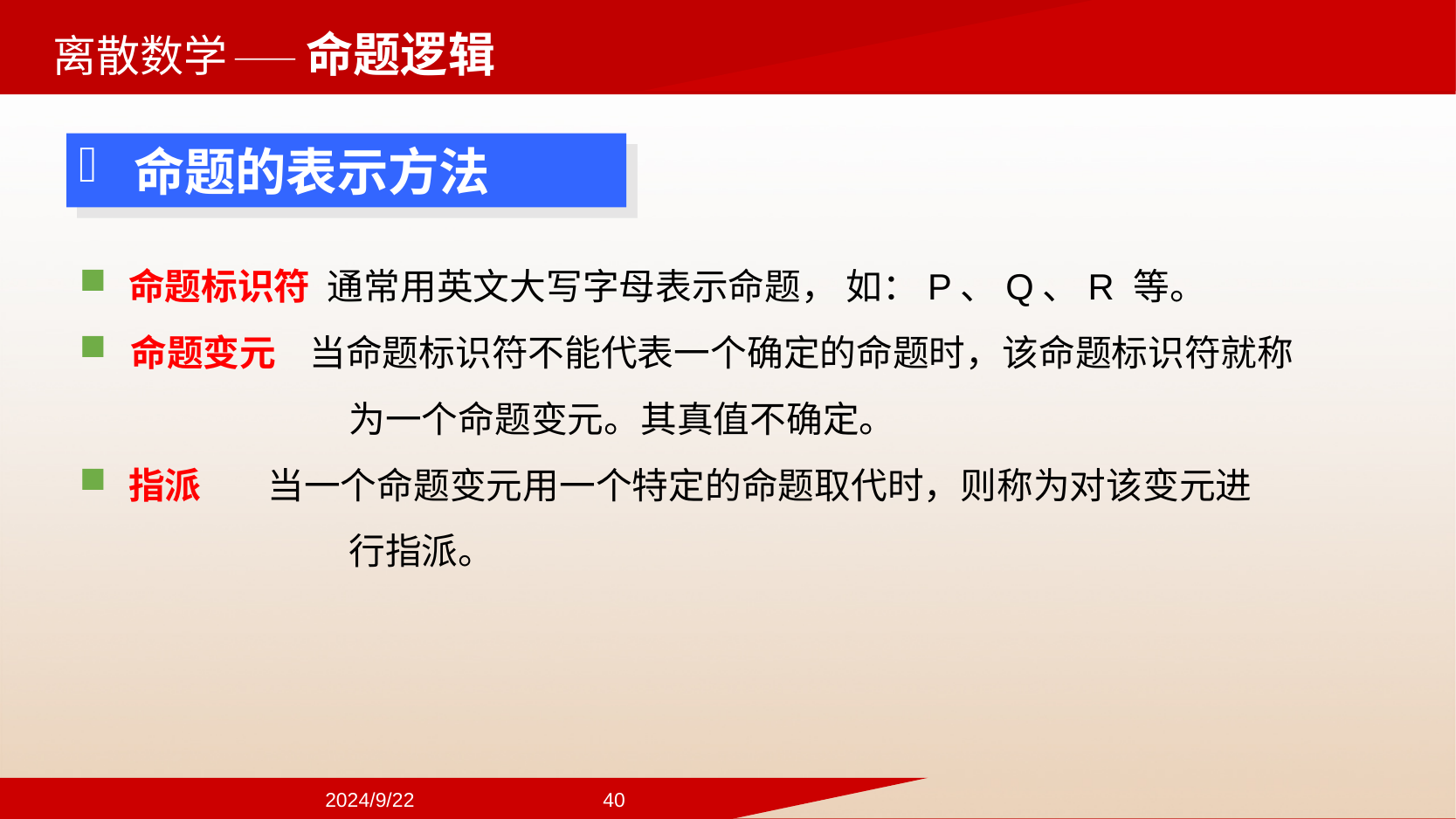

——命题逻辑
命题的表示方法
命题标识符  通常用英文大写字母表示命题， 如：P、Q、R 等。
命题变元    当命题标识符不能代表一个确定的命题时，该命题标识符就称
为一个命题变元。其真值不确定。
指派        当一个命题变元用一个特定的命题取代时，则称为对该变元进
行指派。

2024/9/22
40